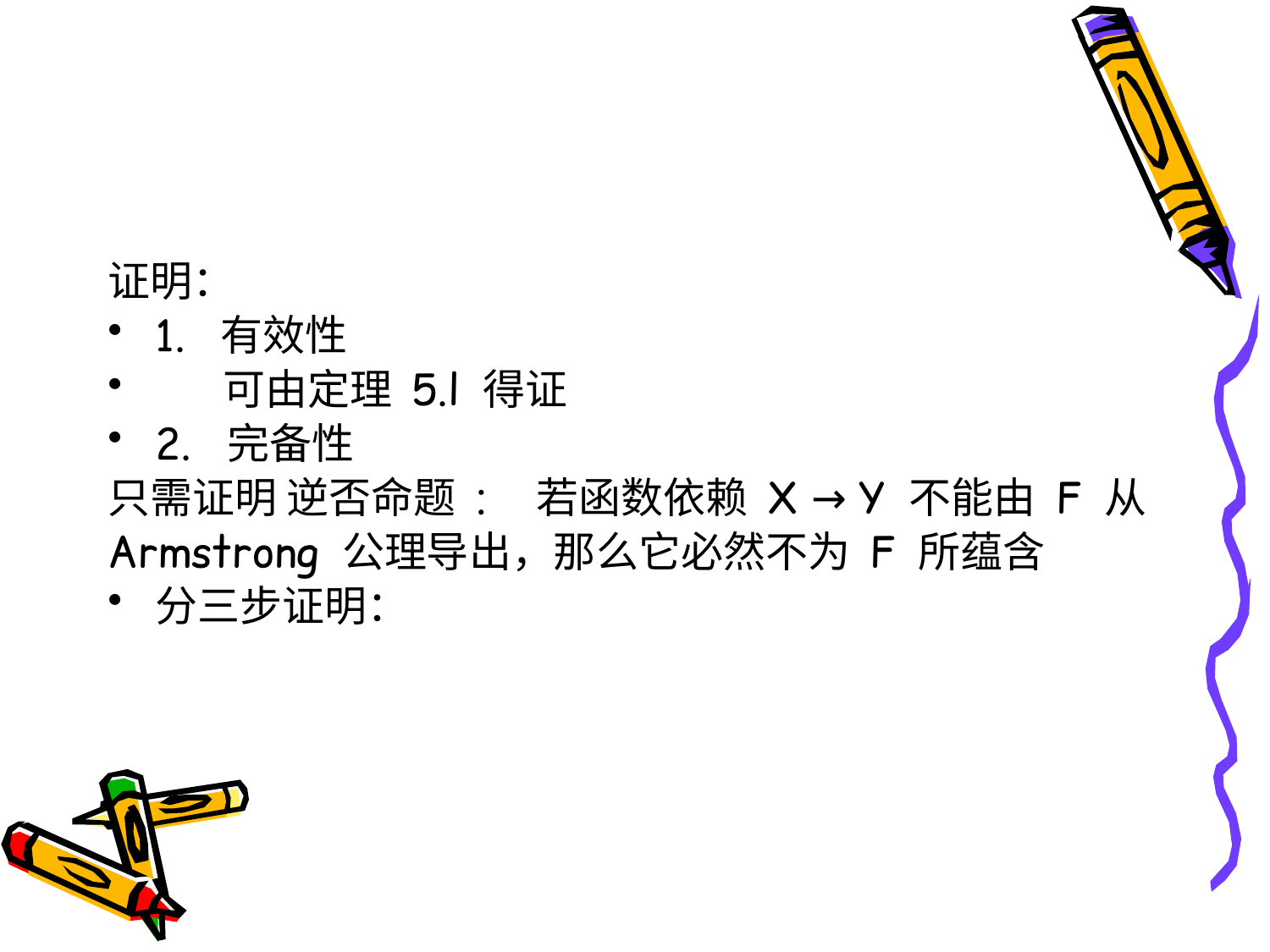

#
证明：
1.  有效性
      可由定理 5.l 得证
2.  完备性
只需证明 逆否命题 :   若函数依赖 X → Y 不能由 F 从
Armstrong 公理导出，那么它必然不为 F 所蕴含
分三步证明：